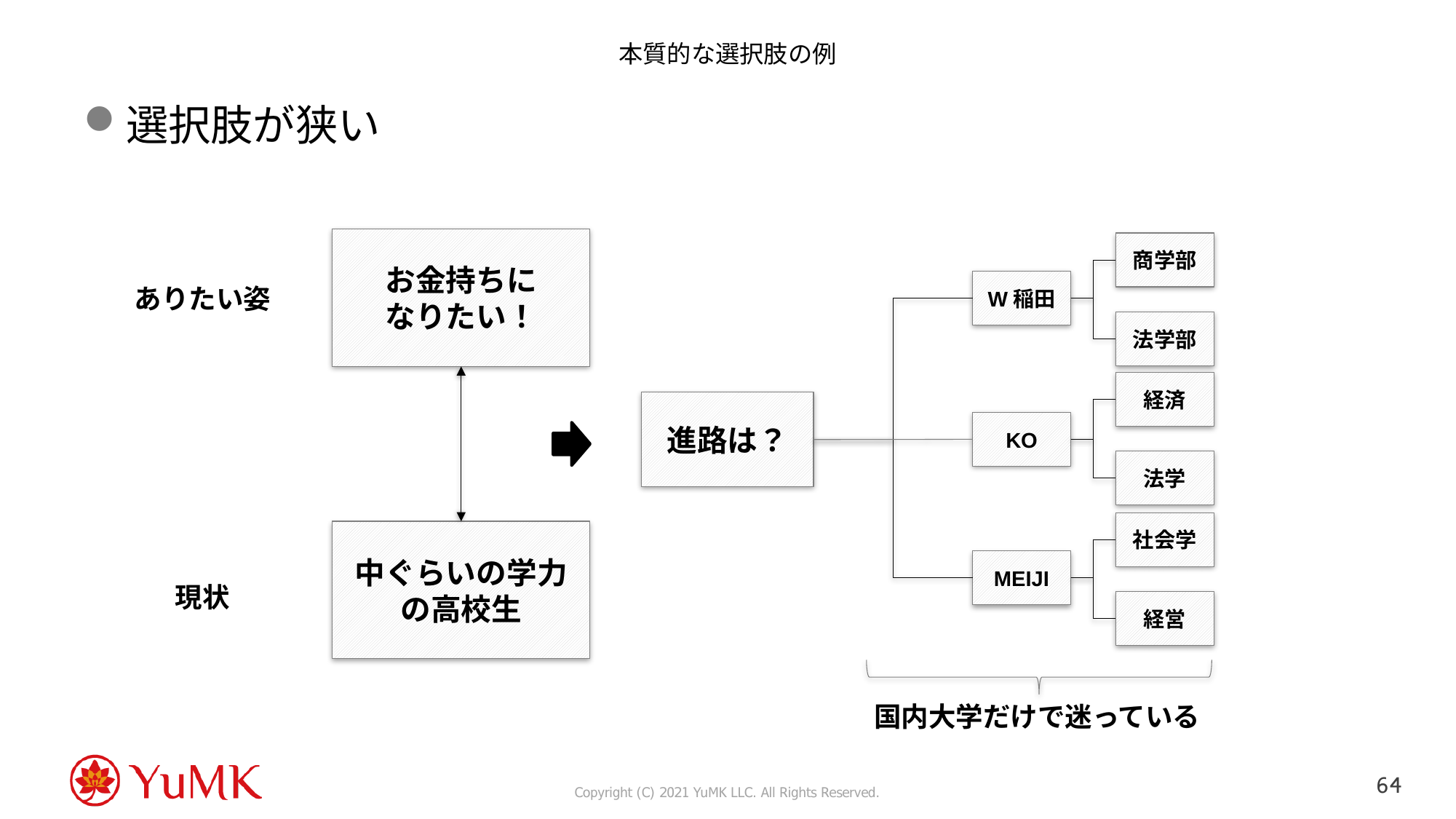

# 本質的な選択肢の例
選択肢が狭い
お金持ちに
なりたい！
商学部
W稲田
ありたい姿
法学部
経済
進路は？
KO

法学

社会学
中ぐらいの学力の高校生
MEIJI
現状
経営
国内大学だけで迷っている
64